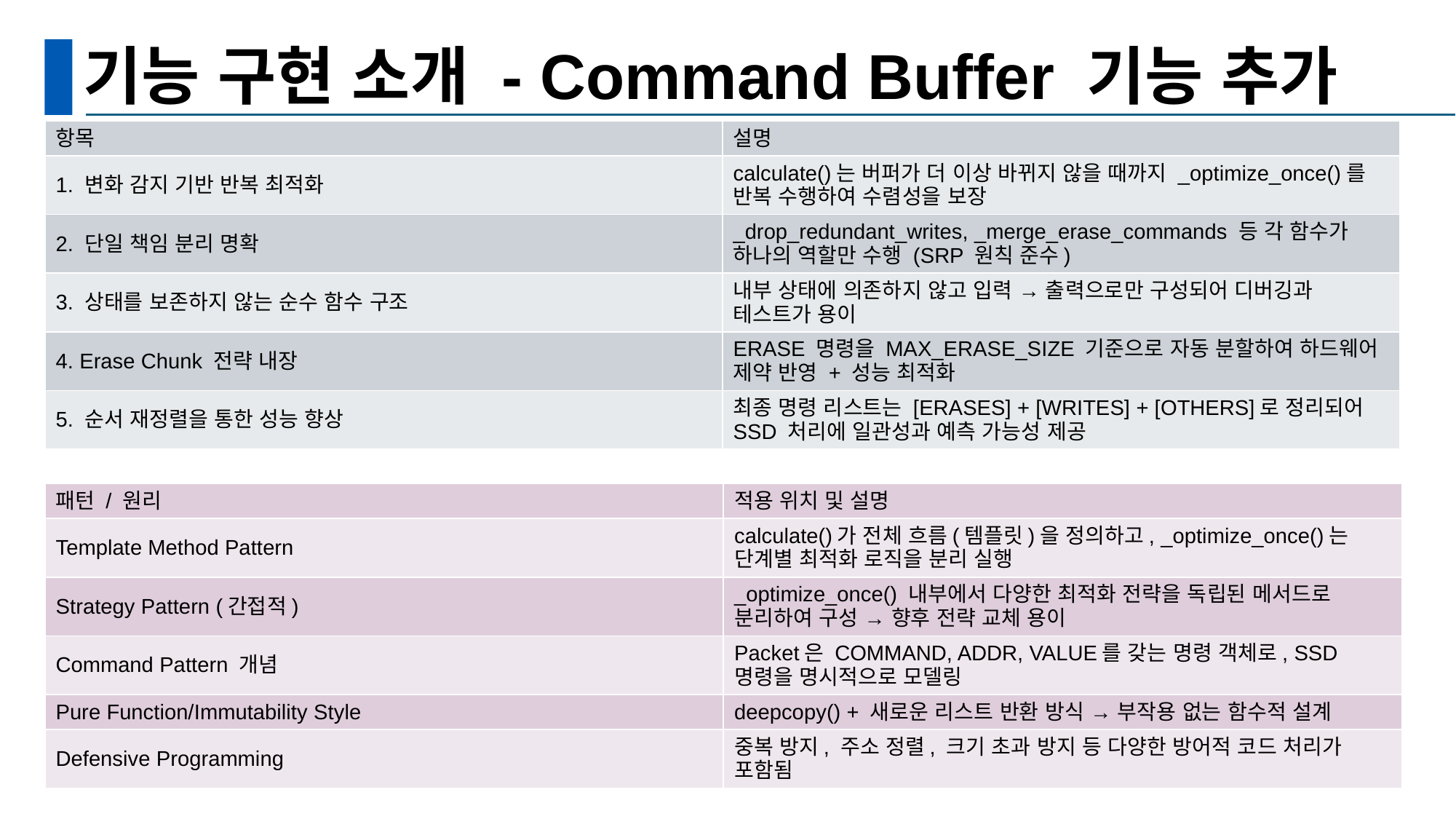

# 기능 구현 소개 - Command Buffer 기능 추가
| 항목 | 설명 |
| --- | --- |
| 1. 변화 감지 기반 반복 최적화 | calculate()는 버퍼가 더 이상 바뀌지 않을 때까지 \_optimize\_once()를 반복 수행하여 수렴성을 보장 |
| 2. 단일 책임 분리 명확 | \_drop\_redundant\_writes, \_merge\_erase\_commands 등 각 함수가 하나의 역할만 수행 (SRP 원칙 준수) |
| 3. 상태를 보존하지 않는 순수 함수 구조 | 내부 상태에 의존하지 않고 입력 → 출력으로만 구성되어 디버깅과 테스트가 용이 |
| 4. Erase Chunk 전략 내장 | ERASE 명령을 MAX\_ERASE\_SIZE 기준으로 자동 분할하여 하드웨어 제약 반영 + 성능 최적화 |
| 5. 순서 재정렬을 통한 성능 향상 | 최종 명령 리스트는 [ERASES] + [WRITES] + [OTHERS]로 정리되어 SSD 처리에 일관성과 예측 가능성 제공 |

| 패턴 / 원리 | 적용 위치 및 설명 |
| --- | --- |
| Template Method Pattern | calculate()가 전체 흐름(템플릿)을 정의하고, \_optimize\_once()는 단계별 최적화 로직을 분리 실행 |
| Strategy Pattern (간접적) | \_optimize\_once() 내부에서 다양한 최적화 전략을 독립된 메서드로 분리하여 구성 → 향후 전략 교체 용이 |
| Command Pattern 개념 | Packet은 COMMAND, ADDR, VALUE를 갖는 명령 객체로, SSD 명령을 명시적으로 모델링 |
| Pure Function/Immutability Style | deepcopy() + 새로운 리스트 반환 방식 → 부작용 없는 함수적 설계 |
| Defensive Programming | 중복 방지, 주소 정렬, 크기 초과 방지 등 다양한 방어적 코드 처리가 포함됨 |